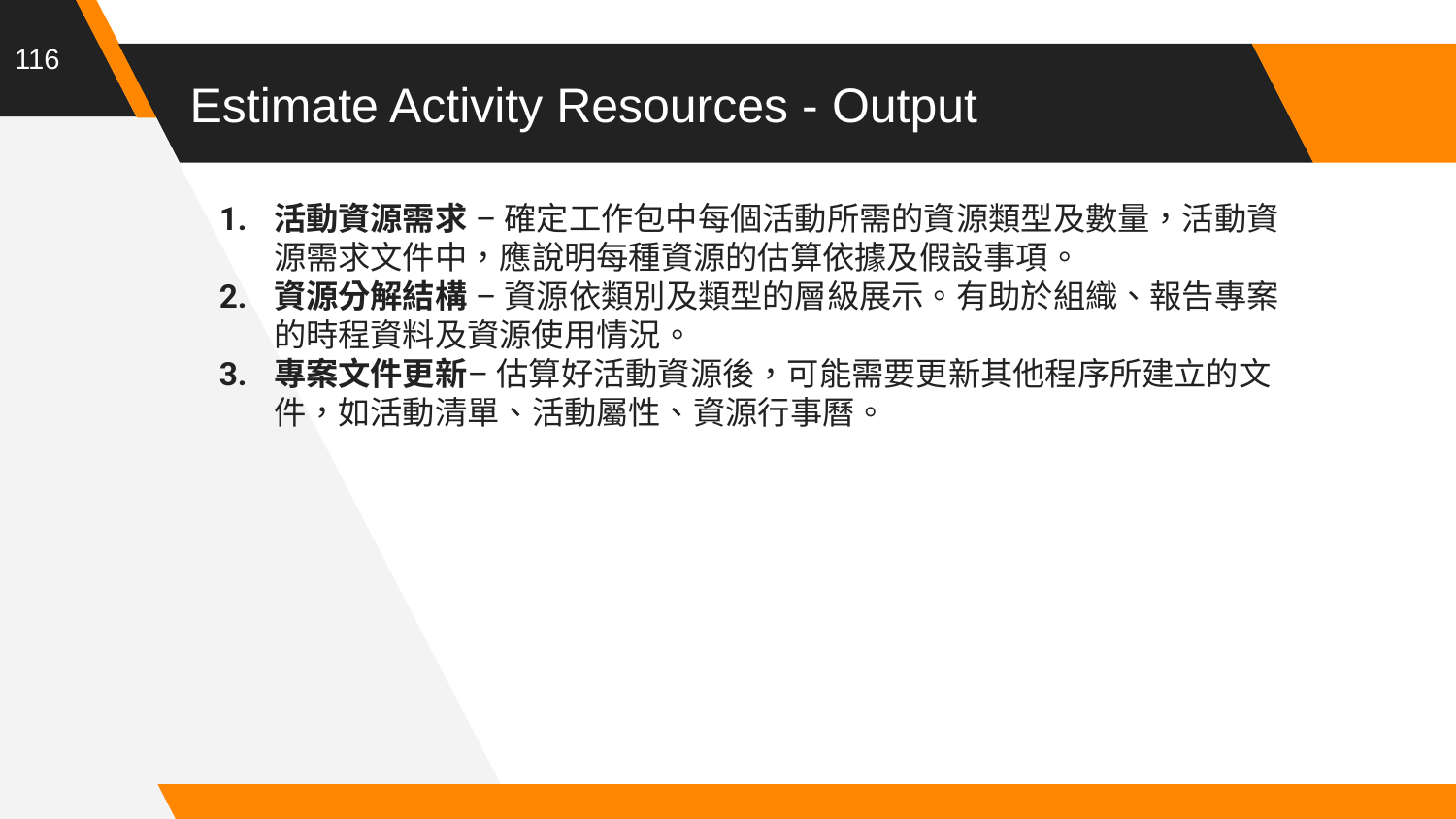

116
# Estimate Activity Resources - Output
活動資源需求 – 確定工作包中每個活動所需的資源類型及數量，活動資源需求文件中，應說明每種資源的估算依據及假設事項。
資源分解結構 – 資源依類別及類型的層級展示。有助於組織、報告專案的時程資料及資源使用情況。
專案文件更新– 估算好活動資源後，可能需要更新其他程序所建立的文件，如活動清單、活動屬性、資源行事曆。